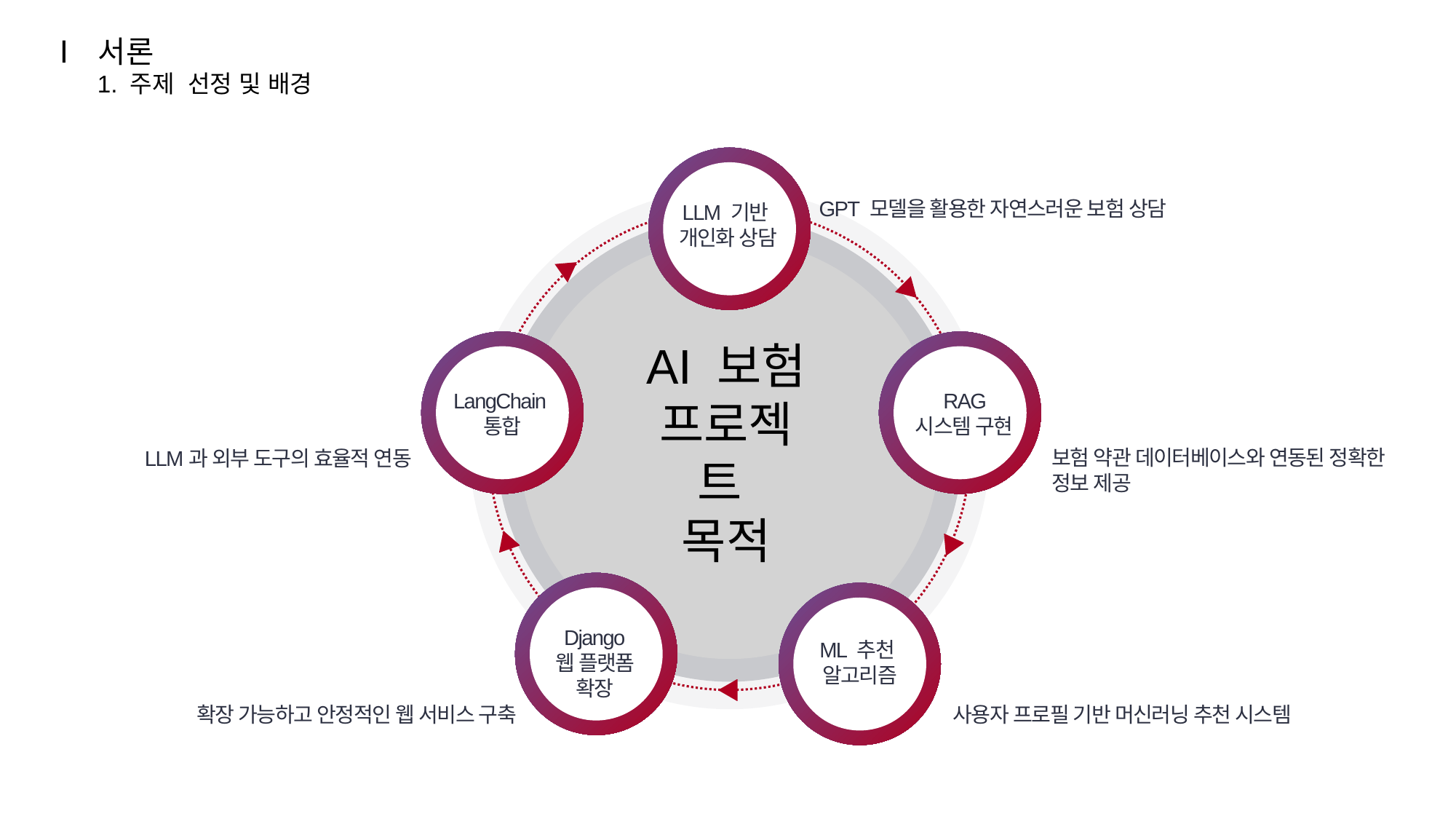

Ⅰ
서론
1. 주제  선정 및 배경

LLM 기반
개인화 상담

LangChain
통합

 RAG
시스템 구현
Django
웹 플랫폼 확장
ML 추천
알고리즘
AI 보험
프로젝트
목적

GPT 모델을 활용한 자연스러운 보험 상담
LLM과 외부 도구의 효율적 연동
보험 약관 데이터베이스와 연동된 정확한 정보 제공
확장 가능하고 안정적인 웹 서비스 구축
사용자 프로필 기반 머신러닝 추천 시스템